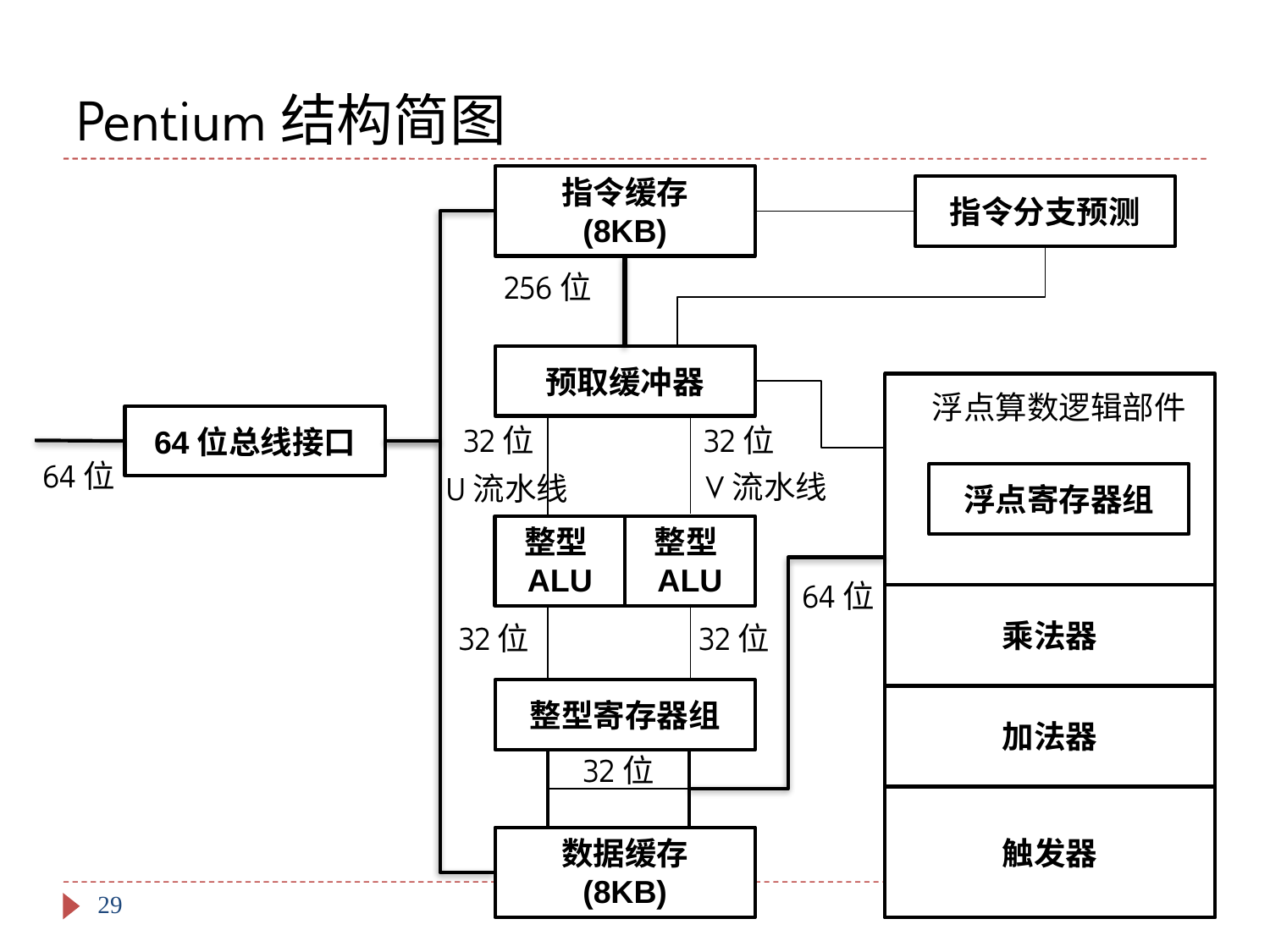

# Pentium结构简图
指令缓存
(8KB)
指令分支预测
256位
预取缓冲器

浮点算数逻辑部件
64位总线接口
32位
32位

64位
V流水线
U流水线
浮点寄存器组
整型ALU
整型ALU
64位
乘法器
32位
32位
整型寄存器组
加法器
32位

触发器
数据缓存
(8KB)
29